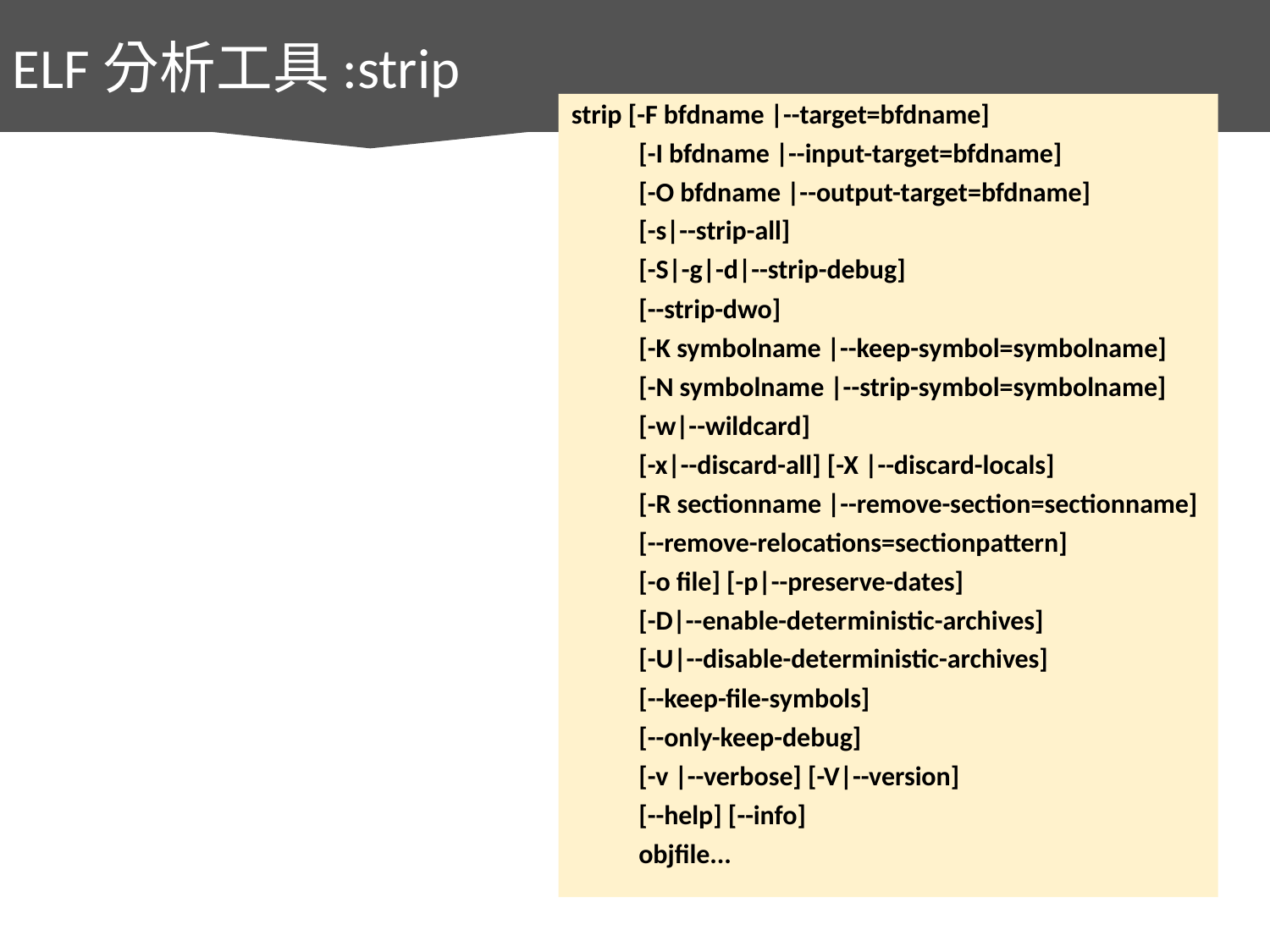

ELF分析工具:strip
strip [-F bfdname |--target=bfdname]
           [-I bfdname |--input-target=bfdname]
           [-O bfdname |--output-target=bfdname]
           [-s|--strip-all]
           [-S|-g|-d|--strip-debug]
           [--strip-dwo]
           [-K symbolname |--keep-symbol=symbolname]
           [-N symbolname |--strip-symbol=symbolname]
           [-w|--wildcard]
           [-x|--discard-all] [-X |--discard-locals]
           [-R sectionname |--remove-section=sectionname]
           [--remove-relocations=sectionpattern]
           [-o file] [-p|--preserve-dates]
           [-D|--enable-deterministic-archives]
           [-U|--disable-deterministic-archives]
           [--keep-file-symbols]
           [--only-keep-debug]
           [-v |--verbose] [-V|--version]
           [--help] [--info]
           objfile...